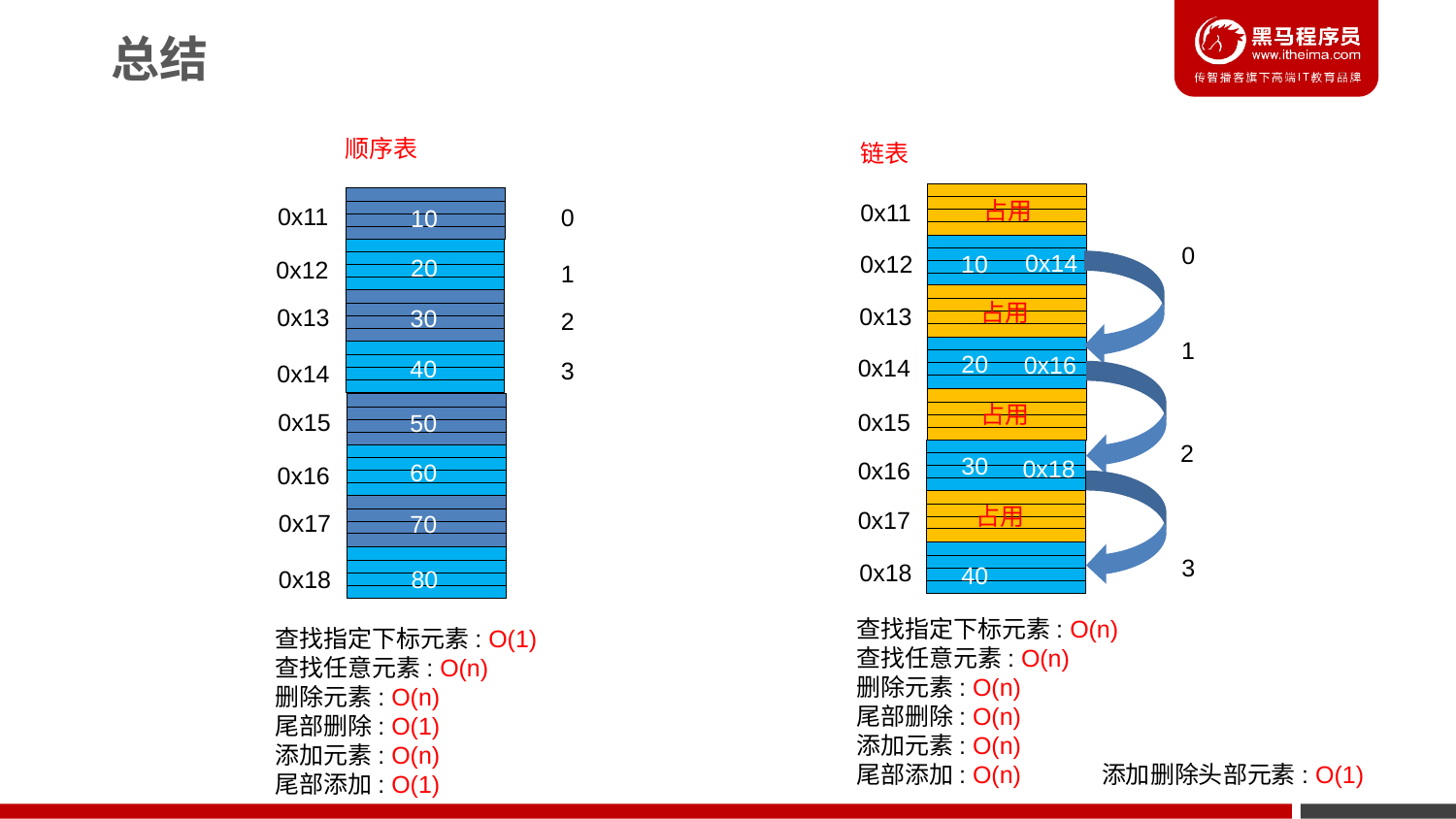

总结
顺序表
链表

占用
0x11
0x11
0

10

0

0x14
0x12
10
20
0x12

1

占用
0x13
0x13
30

2

1

20
0x16
0x14
40
3

0x14

占用

0x15
0x15
50

2

30

0x18
0x16
60

0x16

占用

0x17
0x17
70

3

0x18
40

80
0x18

查找指定下标元素: O(n)
查找任意元素: O(n)
删除元素: O(n)
尾部删除: O(n)
添加元素: O(n)
尾部添加: O(n)           添加删除头部元素: O(1)
查找指定下标元素: O(1)
查找任意元素: O(n)
删除元素: O(n)
尾部删除: O(1)
添加元素: O(n)
尾部添加: O(1)